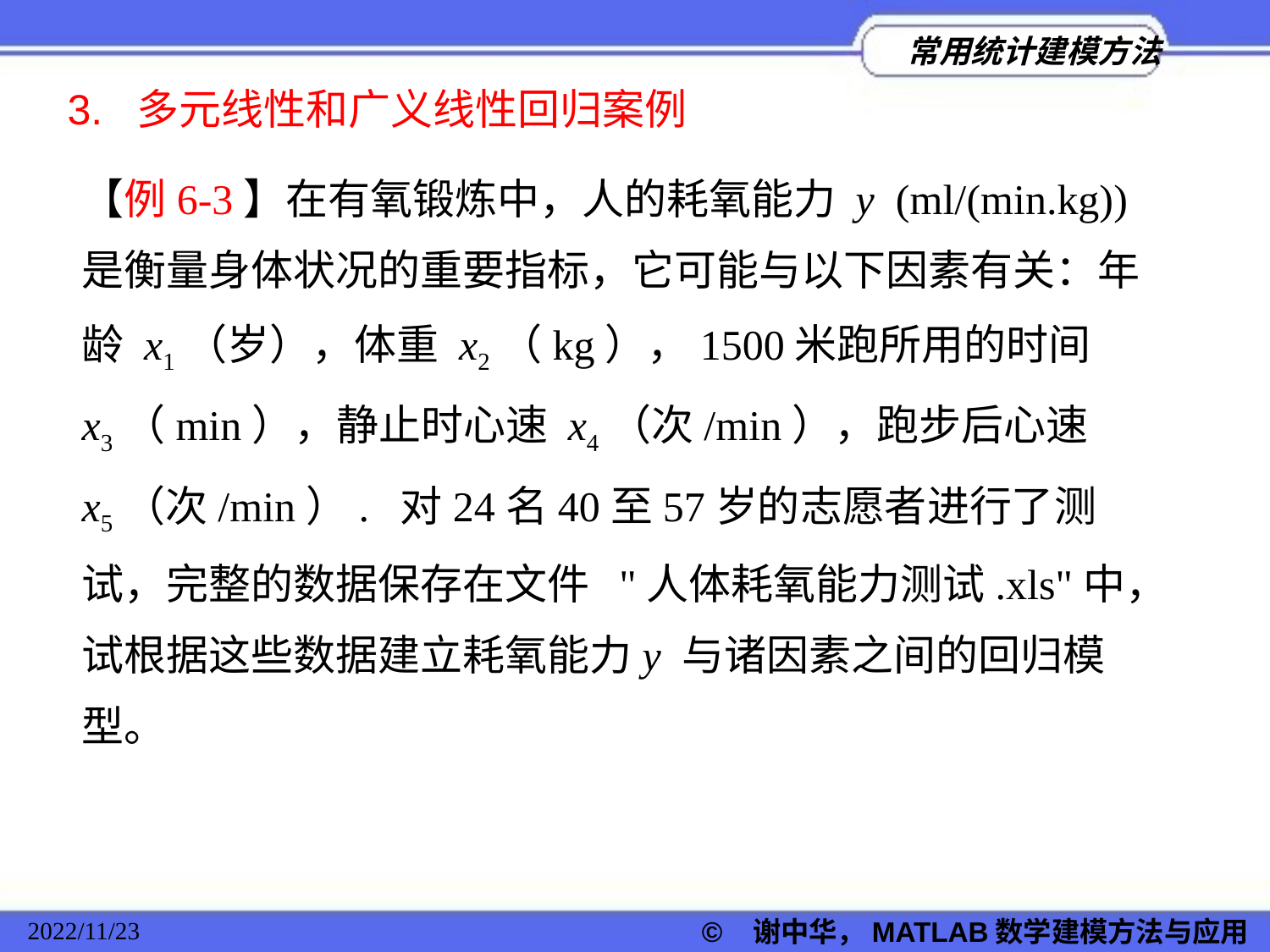

3.  多元线性和广义线性回归案例
【例6-3】在有氧锻炼中，人的耗氧能力 y  (ml/(min.kg))是衡量身体状况的重要指标，它可能与以下因素有关：年龄 x1（岁），体重 x2（kg），1500米跑所用的时间 x3（min），静止时心速 x4（次/min），跑步后心速 x5（次/min）.  对24名40至57岁的志愿者进行了测试，完整的数据保存在文件  "人体耗氧能力测试.xls"中，试根据这些数据建立耗氧能力y 与诸因素之间的回归模型。
©   谢中华，MATLAB数学建模方法与应用
2022/11/23